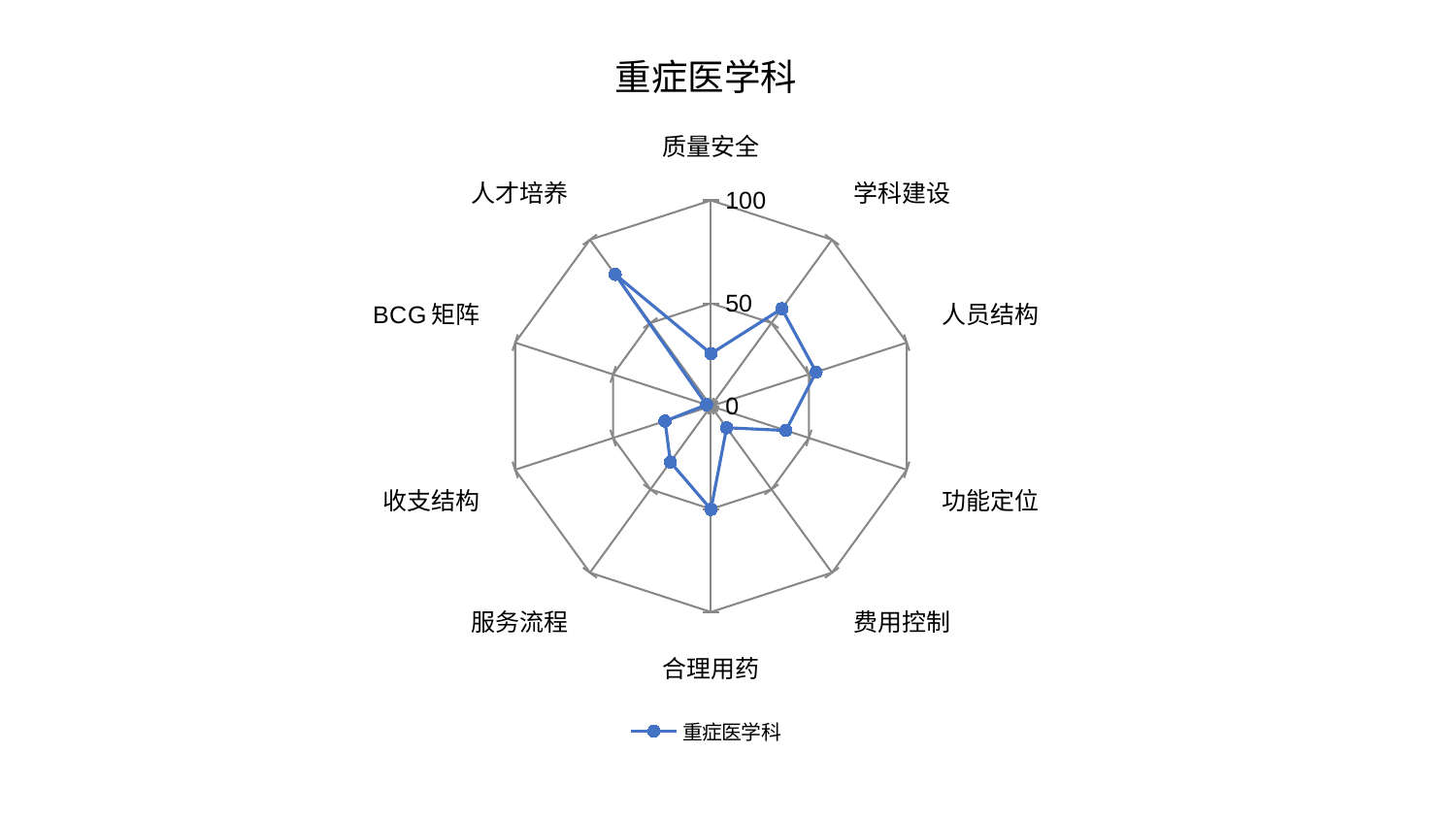

### Chart: 重症医学科

| Category | 重症医学科 |
|---|---|
| 质量安全 | 25.531150349083497 |
| 学科建设 | 58.55367707413468 |
| 人员结构 | 53.692366723462385 |
| 功能定位 | 38.27867914554814 |
| 费用控制 | 12.943975837986393 |
| 合理用药 | 50.13686751086922 |
| 服务流程 | 33.55958273988317 |
| 收支结构 | 23.468770792130975 |
| BCG矩阵 | 2.25476889646624 |
| 人才培养 | 79.15561773426735 |
105